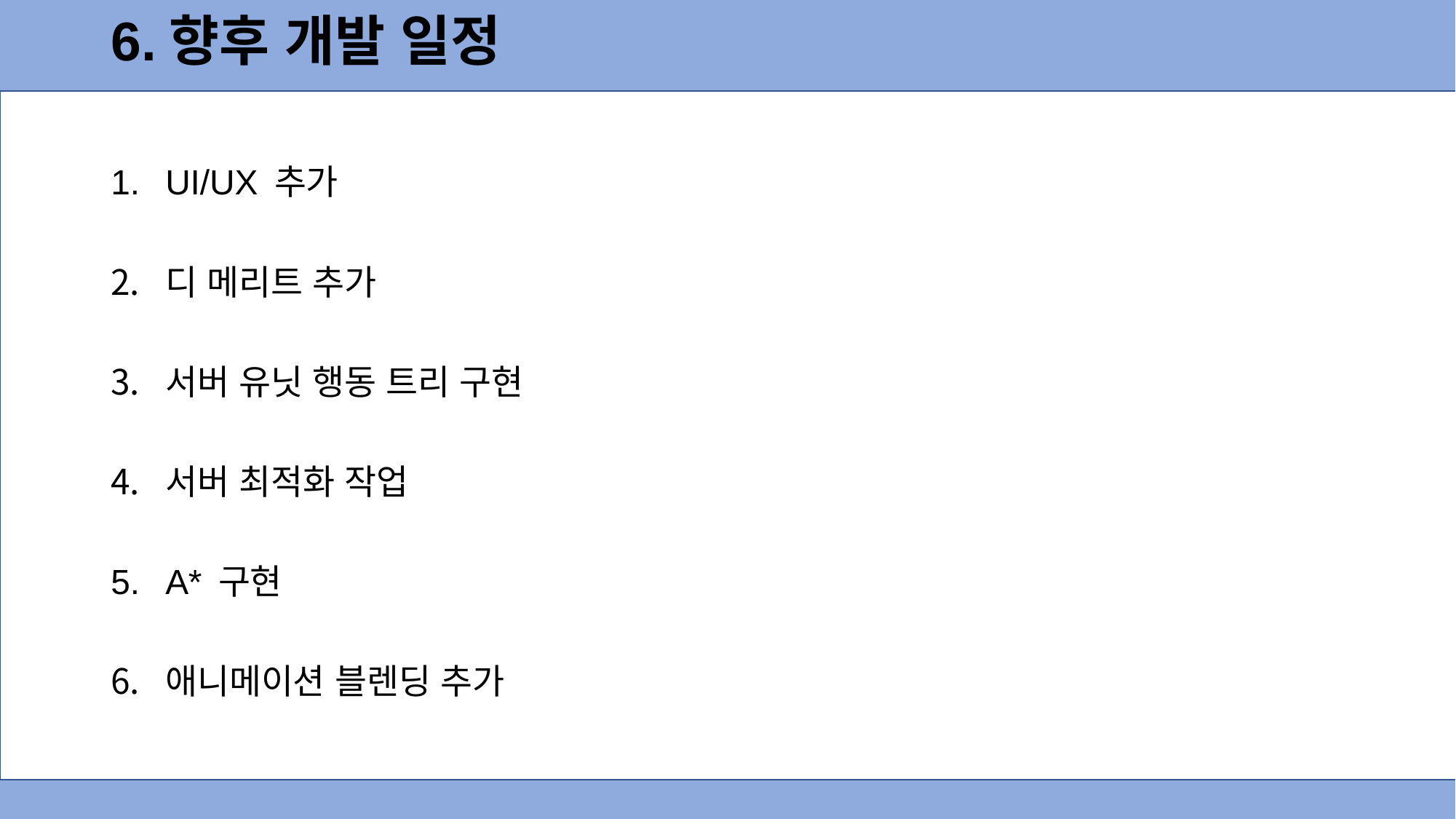

6.향후 개발 일정

UI/UX 추가

디 메리트 추가

서버 유닛 행동 트리 구현

서버 최적화 작업

A* 구현

애니메이션 블렌딩 추가